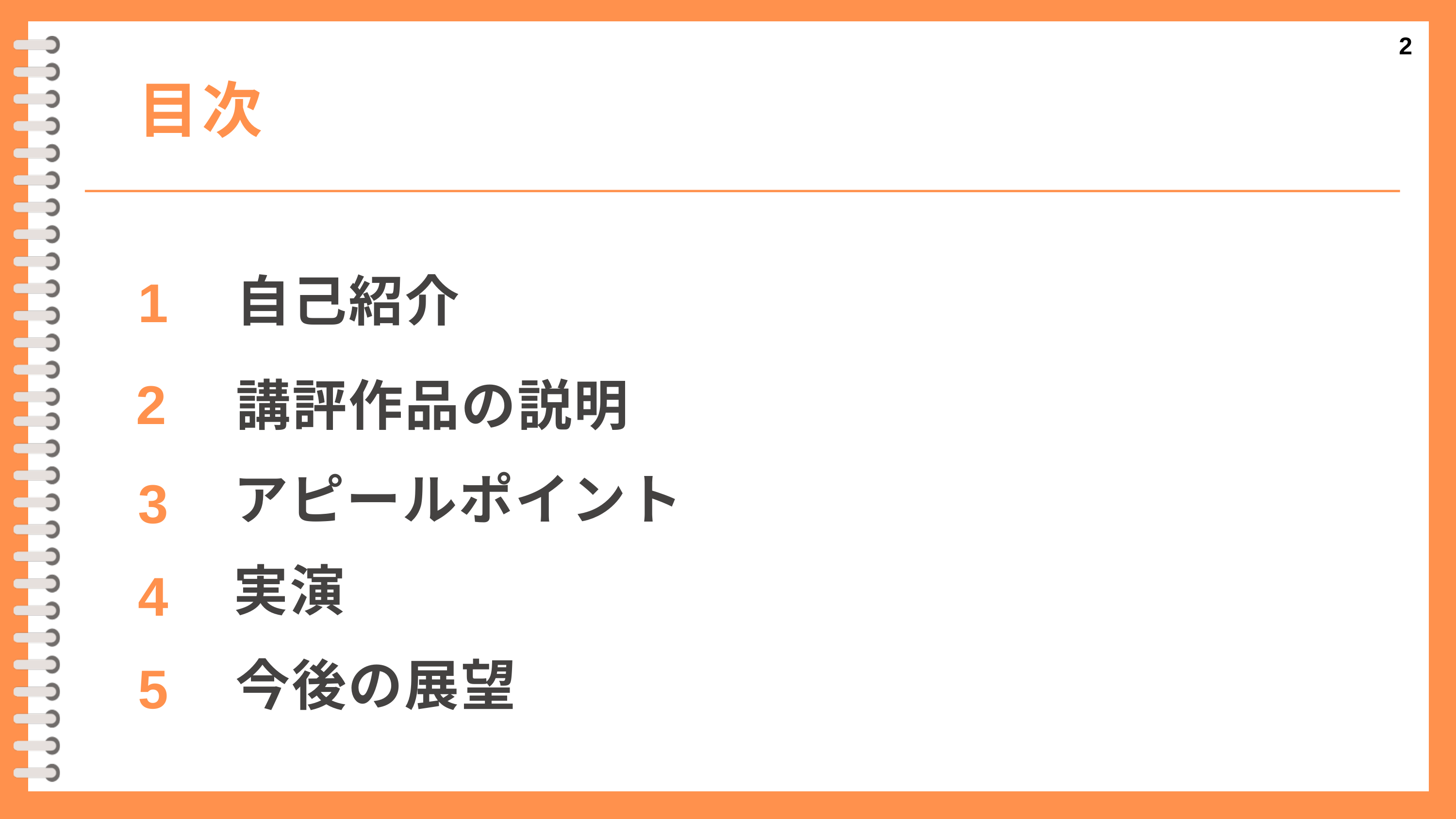

2

目次

自己紹介
1
2
講評作品の説明
アピールポイント
3
実演
4
今後の展望
5